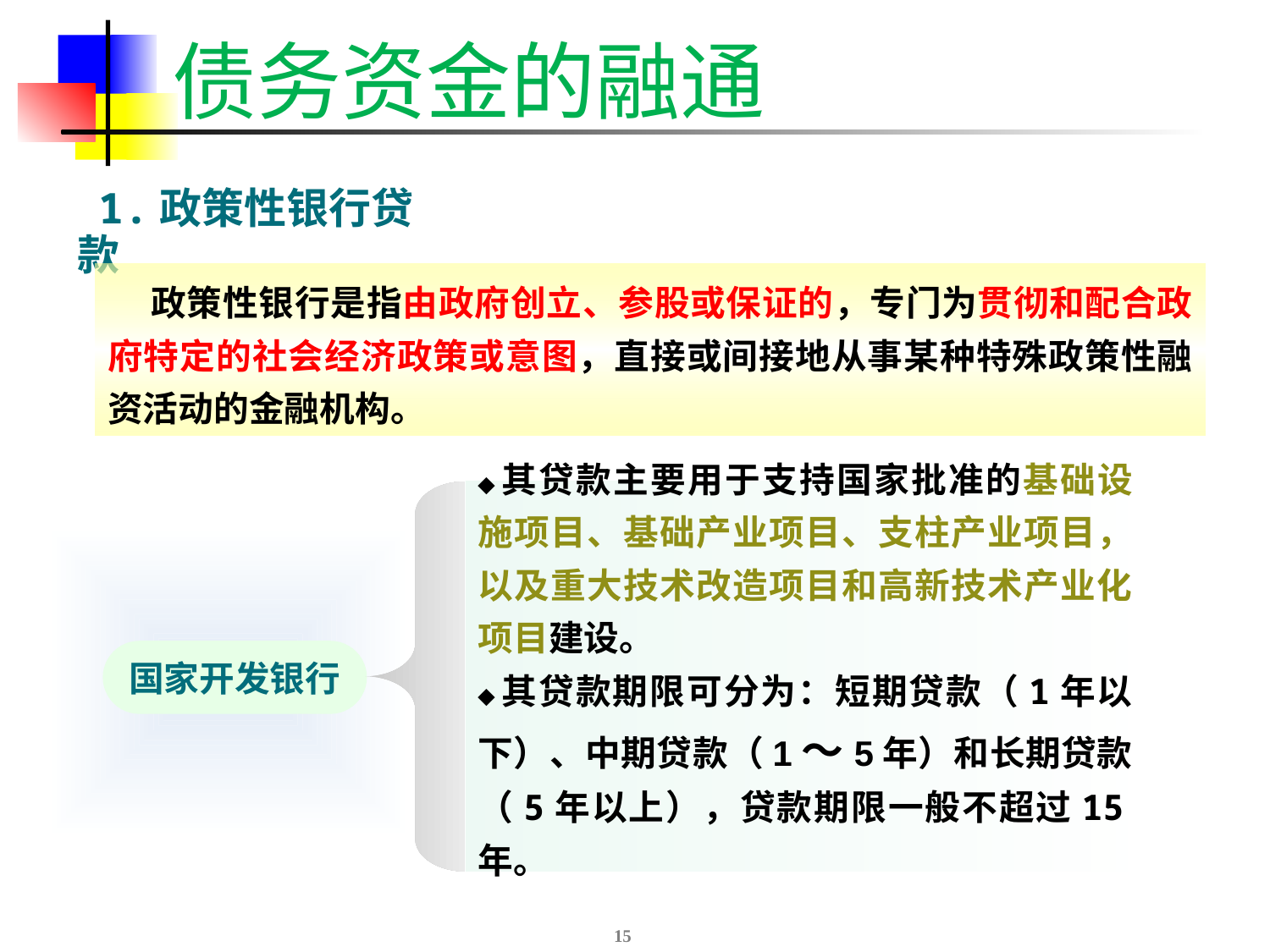

# 债务资金的融通
 1.政策性银行贷款
    政策性银行是指由政府创立、参股或保证的，专门为贯彻和配合政府特定的社会经济政策或意图，直接或间接地从事某种特殊政策性融资活动的金融机构。

◆其贷款主要用于支持国家批准的基础设施项目、基础产业项目、支柱产业项目，以及重大技术改造项目和高新技术产业化项目建设。
◆其贷款期限可分为：短期贷款（1年以下）、中期贷款（1～5年）和长期贷款（5年以上），贷款期限一般不超过15年。

国家开发银行
15